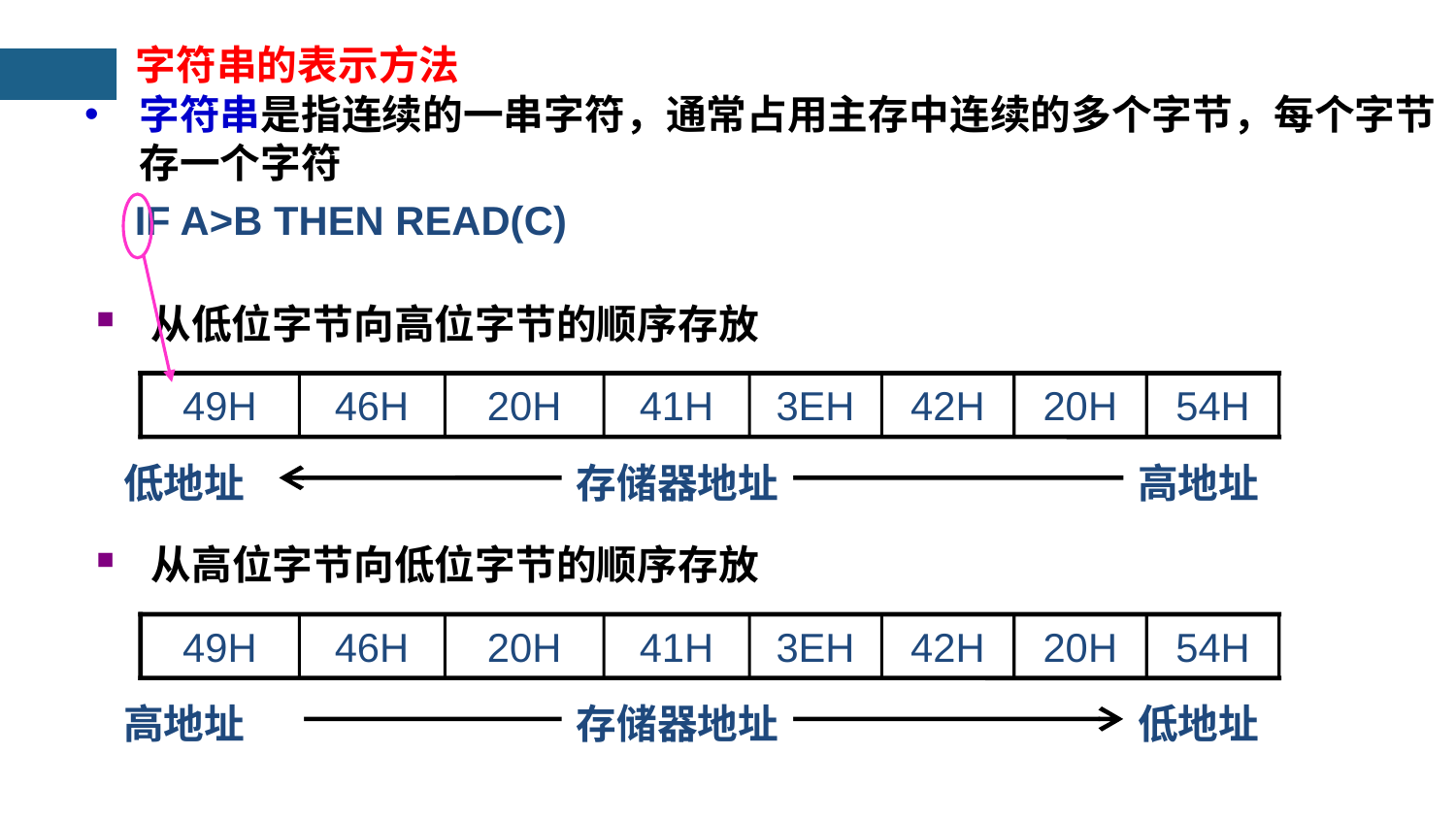

字符串的表示方法
字符串是指连续的一串字符，通常占用主存中连续的多个字节，每个字节存一个字符
　IF A>B THEN READ(C)

从低位字节向高位字节的顺序存放
49H

46H

20H

41H

3EH

42H

20H

54H

低地址
存储器地址
高地址

从高位字节向低位字节的顺序存放
49H

46H

20H

41H

3EH

42H

20H

54H

高地址
存储器地址
低地址